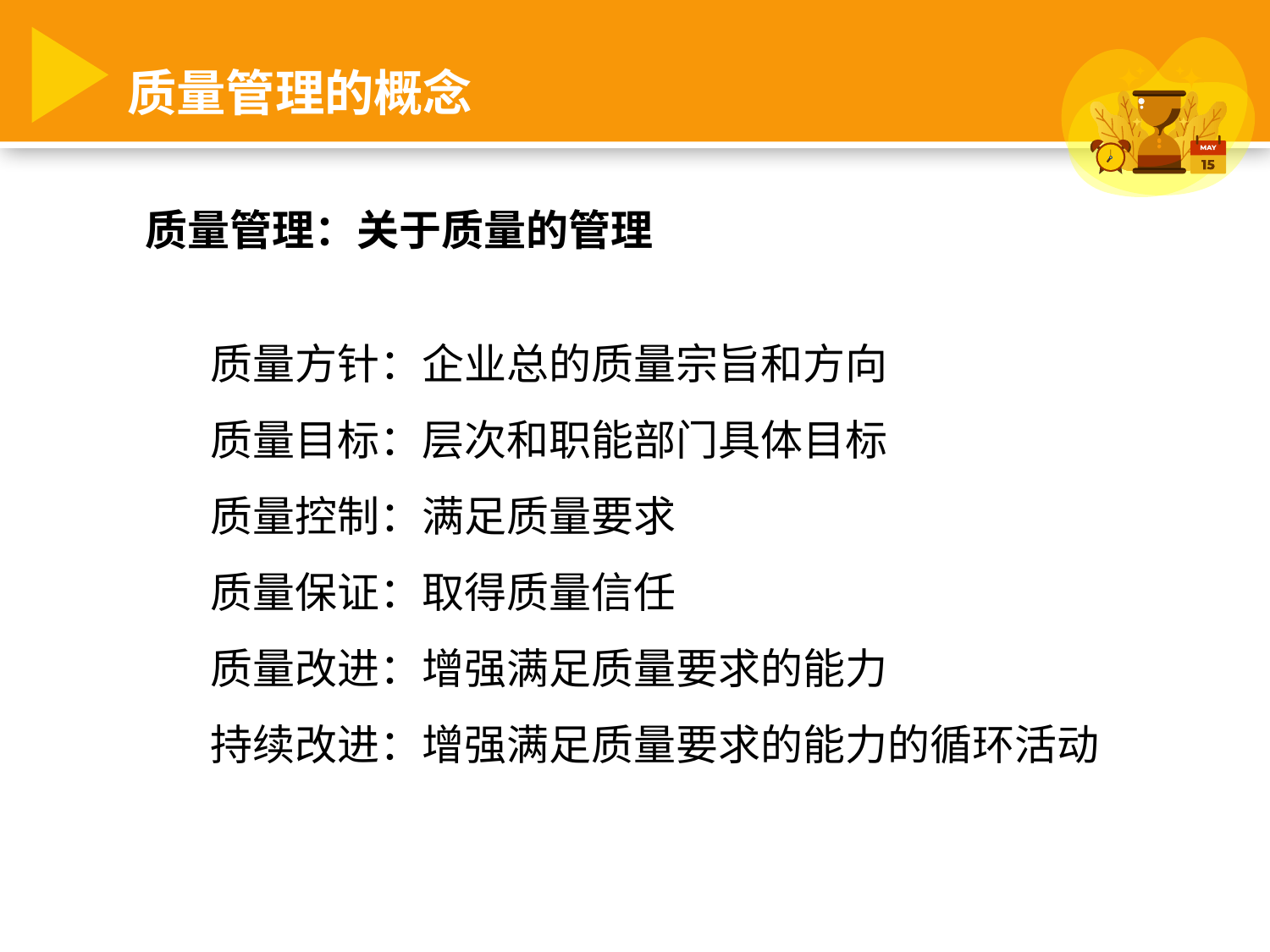

质量管理的概念

质量管理：关于质量的管理

质量方针：企业总的质量宗旨和方向
质量目标：层次和职能部门具体目标
质量控制：满足质量要求
质量保证：取得质量信任
质量改进：增强满足质量要求的能力
持续改进：增强满足质量要求的能力的循环活动